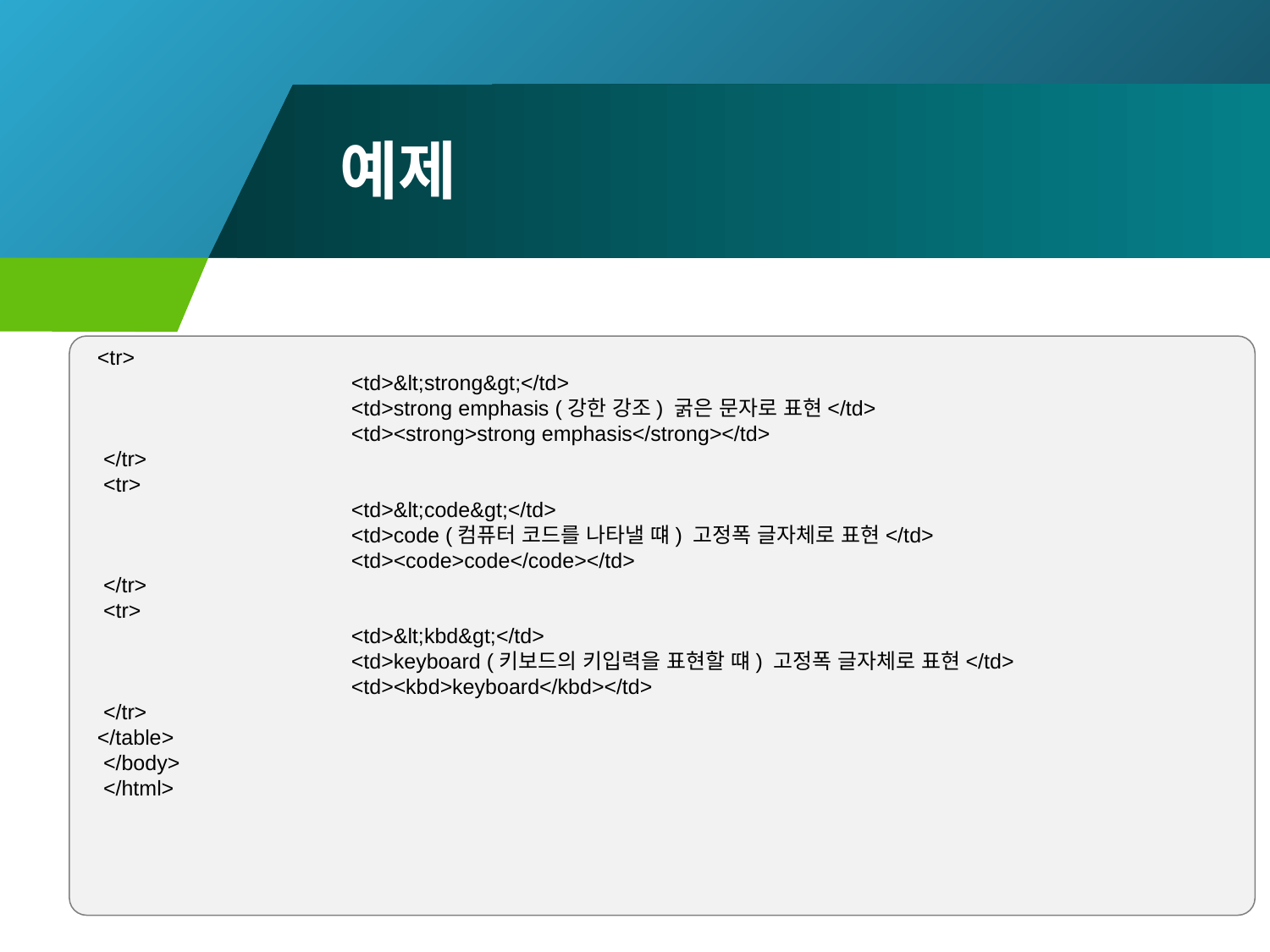

# 예제

<tr>
		<td>&lt;strong&gt;</td>
		<td>strong emphasis (강한 강조) 굵은 문자로 표현</td>
		<td><strong>strong emphasis</strong></td>
 </tr>
 <tr>
		<td>&lt;code&gt;</td>
		<td>code (컴퓨터 코드를 나타낼 떄) 고정폭 글자체로 표현</td>
		<td><code>code</code></td>
 </tr>
 <tr>
		<td>&lt;kbd&gt;</td>
		<td>keyboard (키보드의 키입력을 표현할 떄) 고정폭 글자체로 표현</td>
		<td><kbd>keyboard</kbd></td>
 </tr>
</table>
 </body>
 </html>